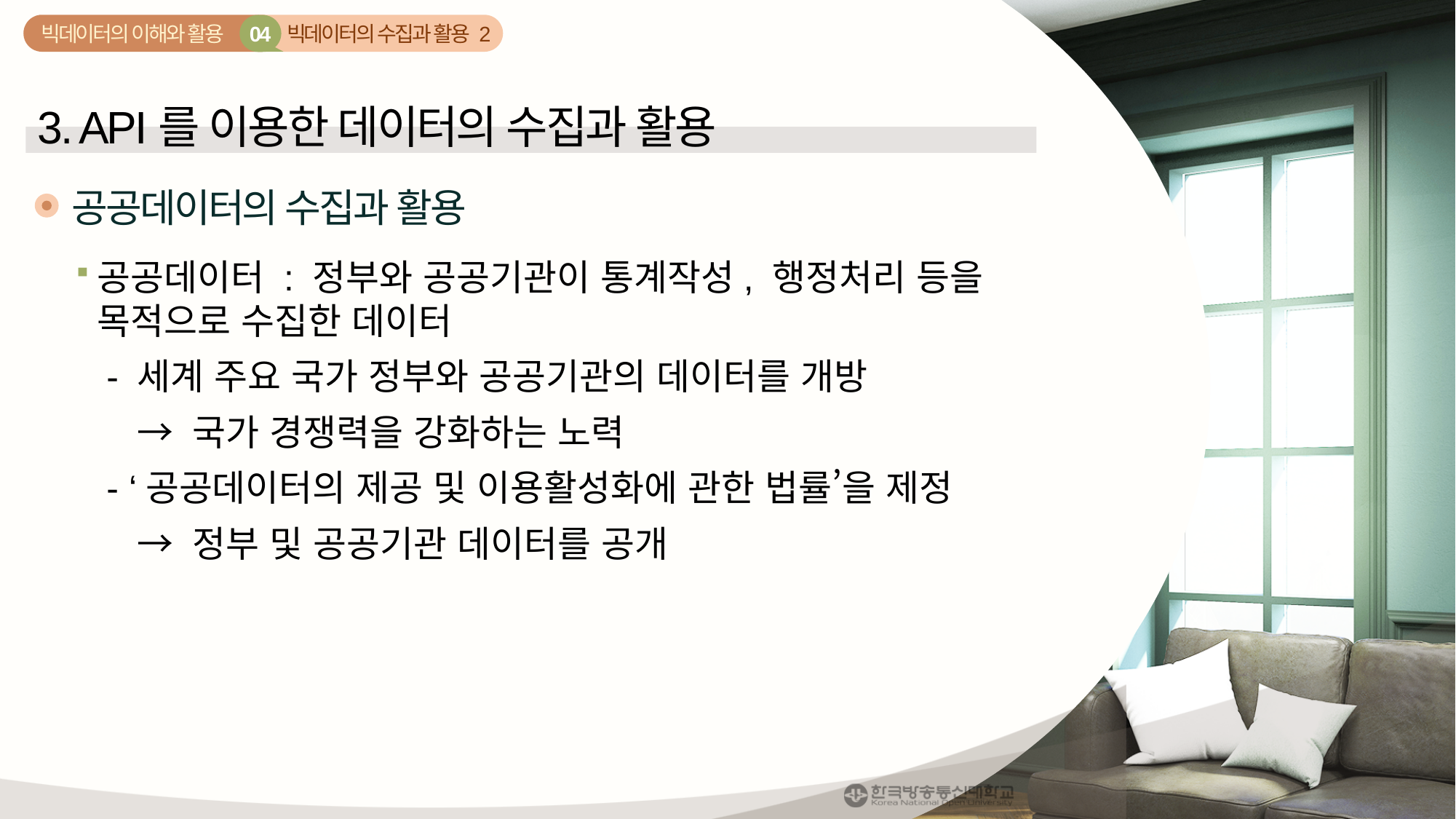

빅데이터의 수집과 활용 2
04
빅데이터의 이해와 활용
3. API를 이용한 데이터의 수집과 활용

공공데이터의 수집과 활용

공공데이터 : 정부와 공공기관이 통계작성, 행정처리 등을
목적으로 수집한 데이터
   - 세계 주요 국가 정부와 공공기관의 데이터를 개방
      → 국가 경쟁력을 강화하는 노력
   - ‘공공데이터의 제공 및 이용활성화에 관한 법률’을 제정
      → 정부 및 공공기관 데이터를 공개